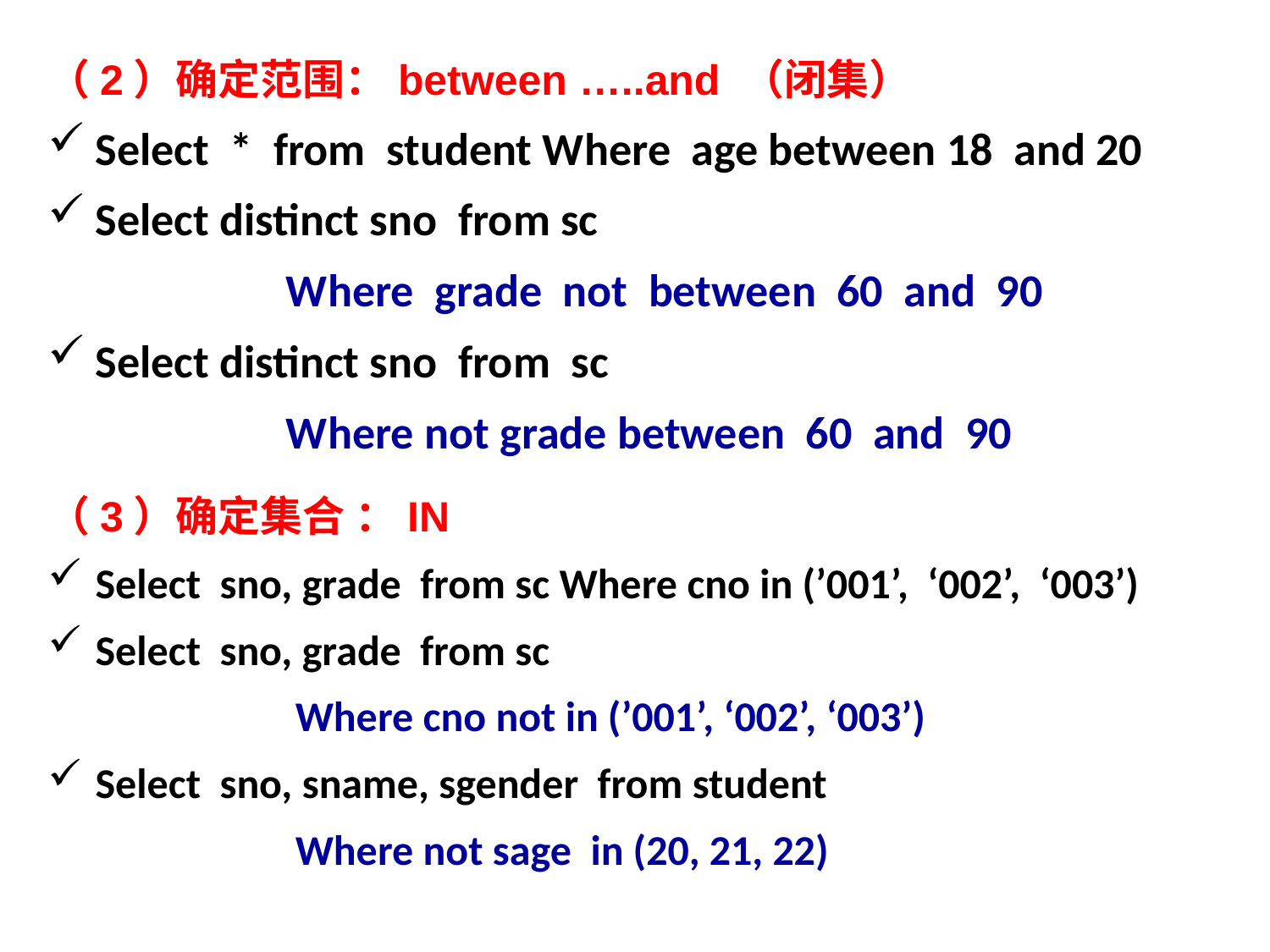

（2）确定范围：between …..and （闭集）
Select  *  from  student Where  age between 18  and 20
Select distinct sno  from sc
                       Where  grade  not  between  60  and  90
Select distinct sno  from  sc
                       Where not grade between  60  and  90
（3）确定集合 ：IN
Select  sno, grade  from sc Where cno in (’001’,  ‘002’,  ‘003’)
Select  sno, grade  from sc
                          Where cno not in (’001’, ‘002’, ‘003’)
Select  sno, sname, sgender  from student
                          Where not sage  in (20, 21, 22)